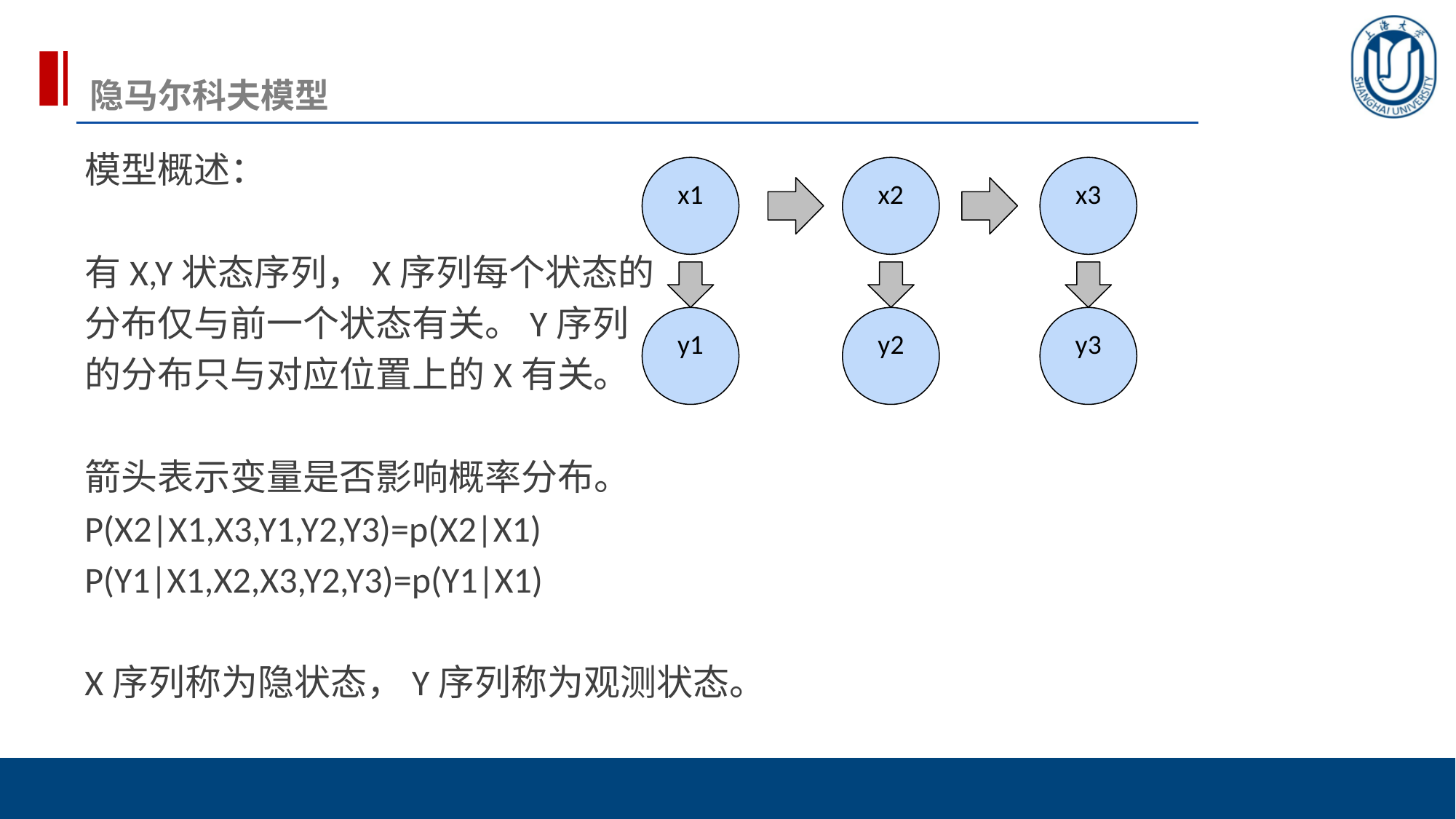

# 隐马尔科夫模型
模型概述：

有X,Y状态序列，X序列每个状态的
分布仅与前一个状态有关。Y序列
的分布只与对应位置上的X有关。

箭头表示变量是否影响概率分布。
P(X2|X1,X3,Y1,Y2,Y3)=p(X2|X1)
P(Y1|X1,X2,X3,Y2,Y3)=p(Y1|X1)

X序列称为隐状态，Y序列称为观测状态。
x1
x2
x3

y1
y2
y3
15